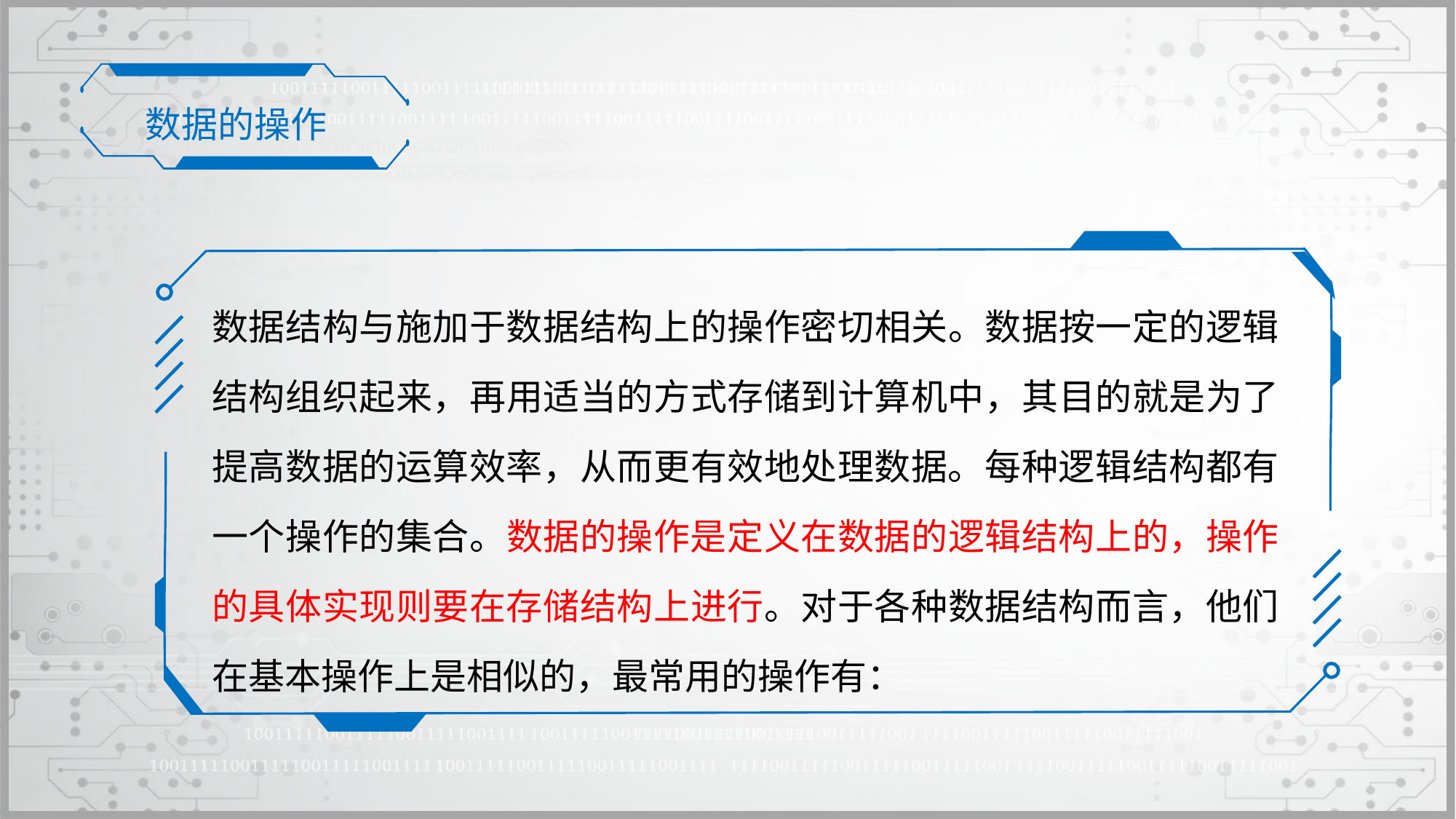

数据的操作

数据结构与施加于数据结构上的操作密切相关。数据按一定的逻辑结构组织起来，再用适当的方式存储到计算机中，其目的就是为了提高数据的运算效率，从而更有效地处理数据。每种逻辑结构都有一个操作的集合。数据的操作是定义在数据的逻辑结构上的，操作的具体实现则要在存储结构上进行。对于各种数据结构而言，他们在基本操作上是相似的，最常用的操作有：